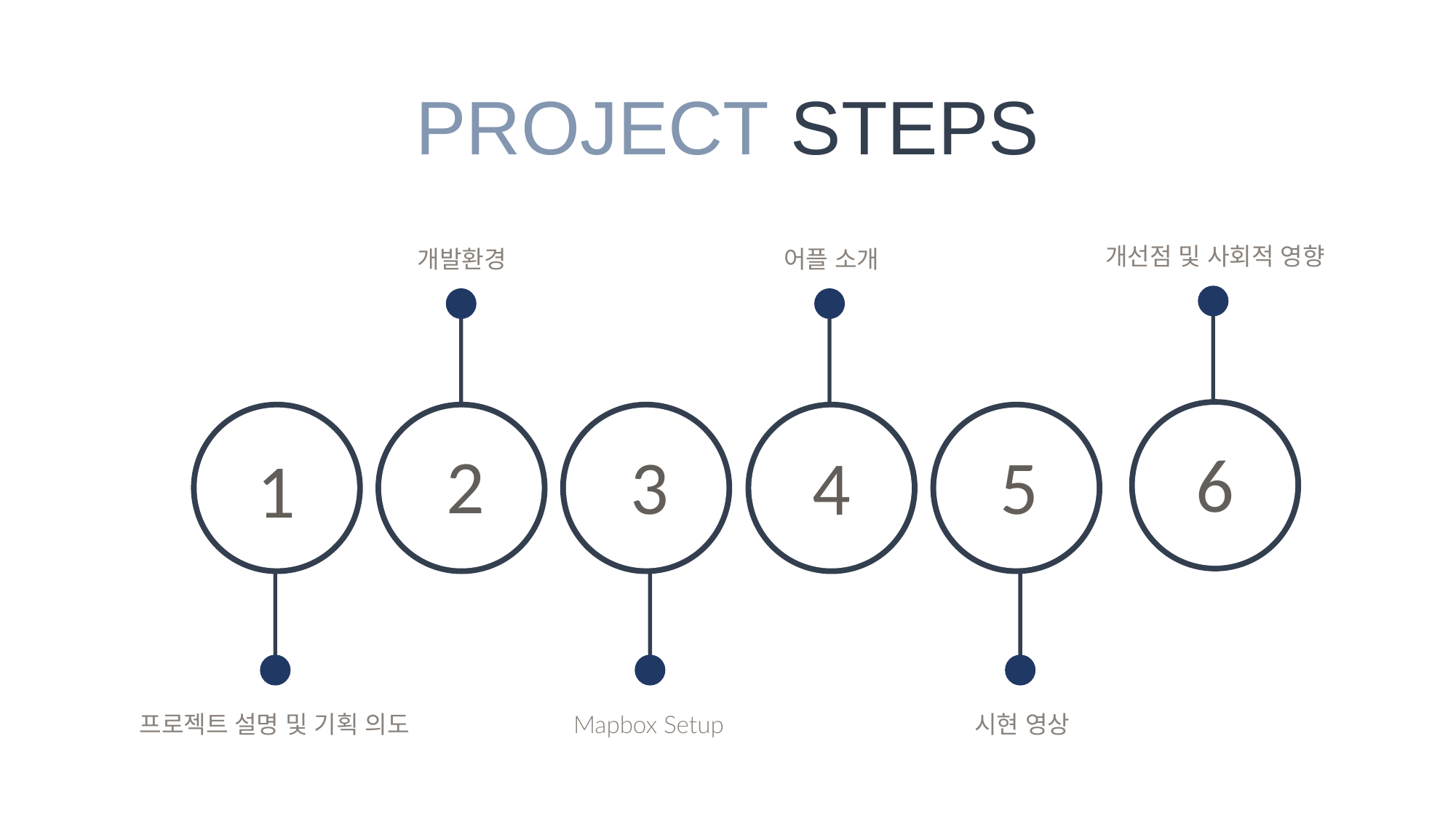

PROJECT STEPS
개선점 및 사회적 영향
개발환경
어플 소개

1

6
2
3
5
4

프로젝트 설명 및 기획 의도
Mapbox Setup
시현 영상